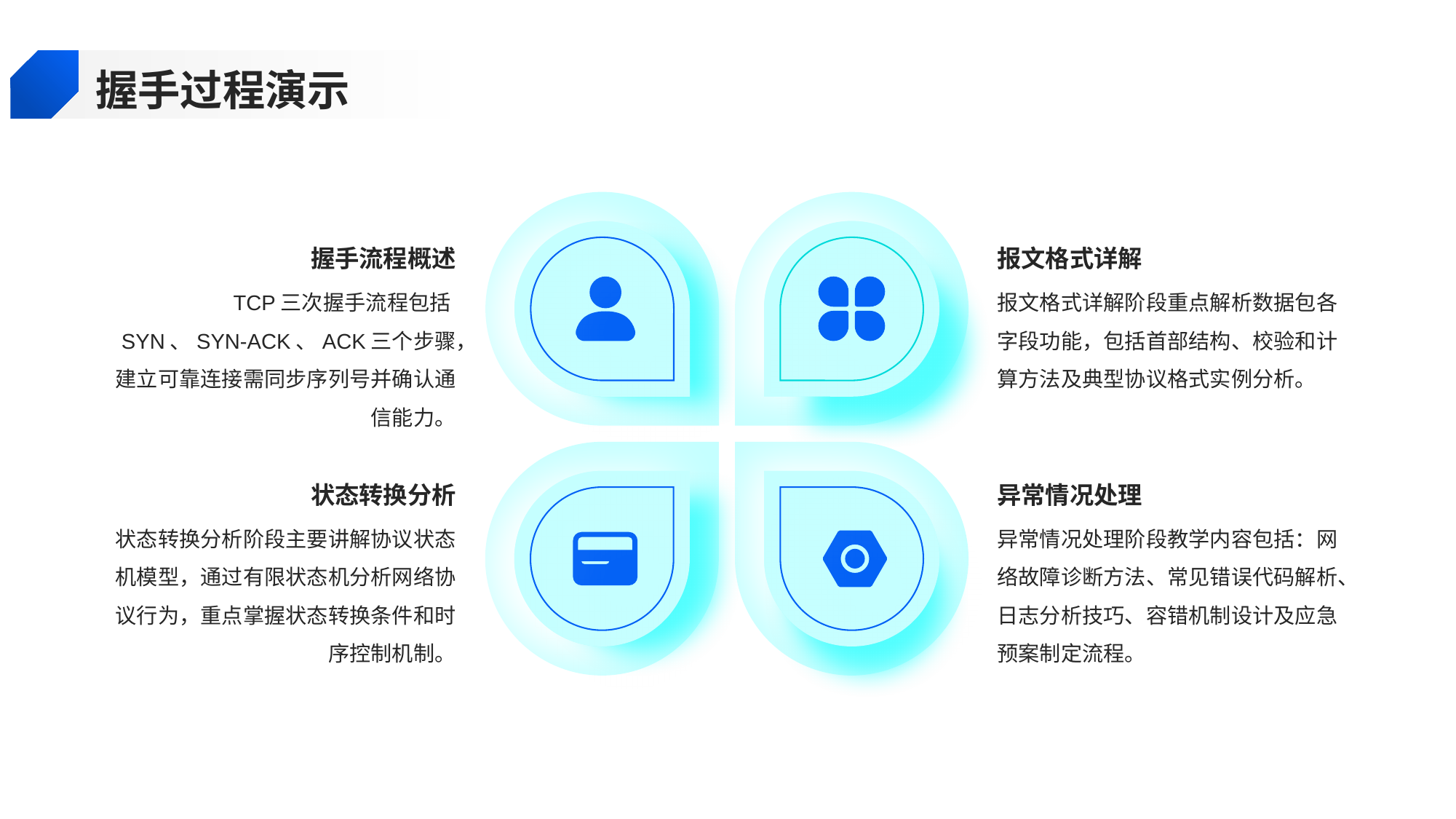

握手过程演示

握手流程概述
报文格式详解

TCP三次握手流程包括SYN、SYN-ACK、ACK三个步骤，建立可靠连接需同步序列号并确认通信能力。
报文格式详解阶段重点解析数据包各字段功能，包括首部结构、校验和计算方法及典型协议格式实例分析。

状态转换分析
异常情况处理

状态转换分析阶段主要讲解协议状态机模型，通过有限状态机分析网络协议行为，重点掌握状态转换条件和时序控制机制。
异常情况处理阶段教学内容包括：网络故障诊断方法、常见错误代码解析、日志分析技巧、容错机制设计及应急预案制定流程。